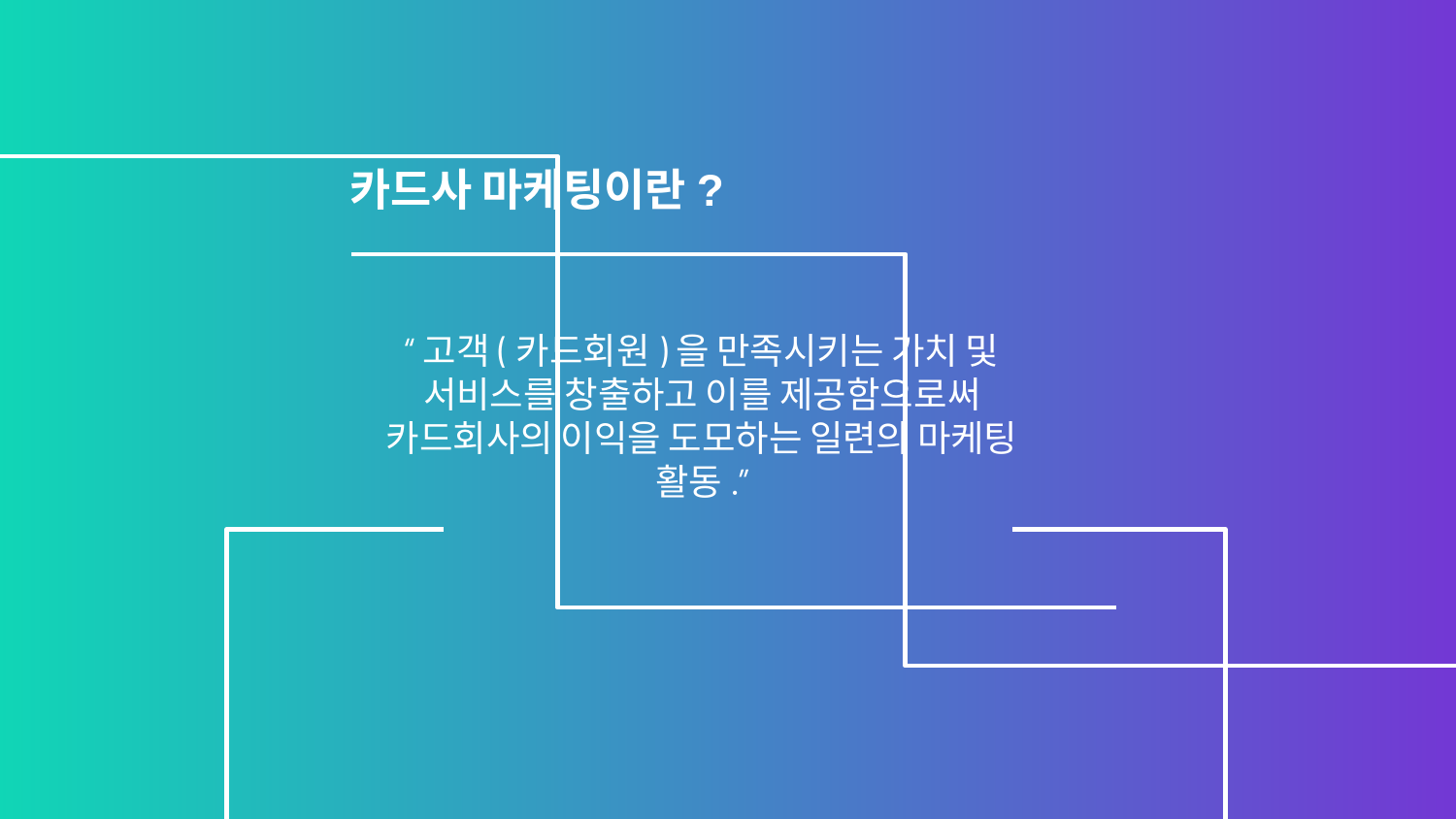

# 카드사 마케팅이란?
“고객(카드회원)을 만족시키는 가치 및 서비스를 창출하고 이를 제공함으로써 카드회사의 이익을 도모하는 일련의 마케팅 활동.”